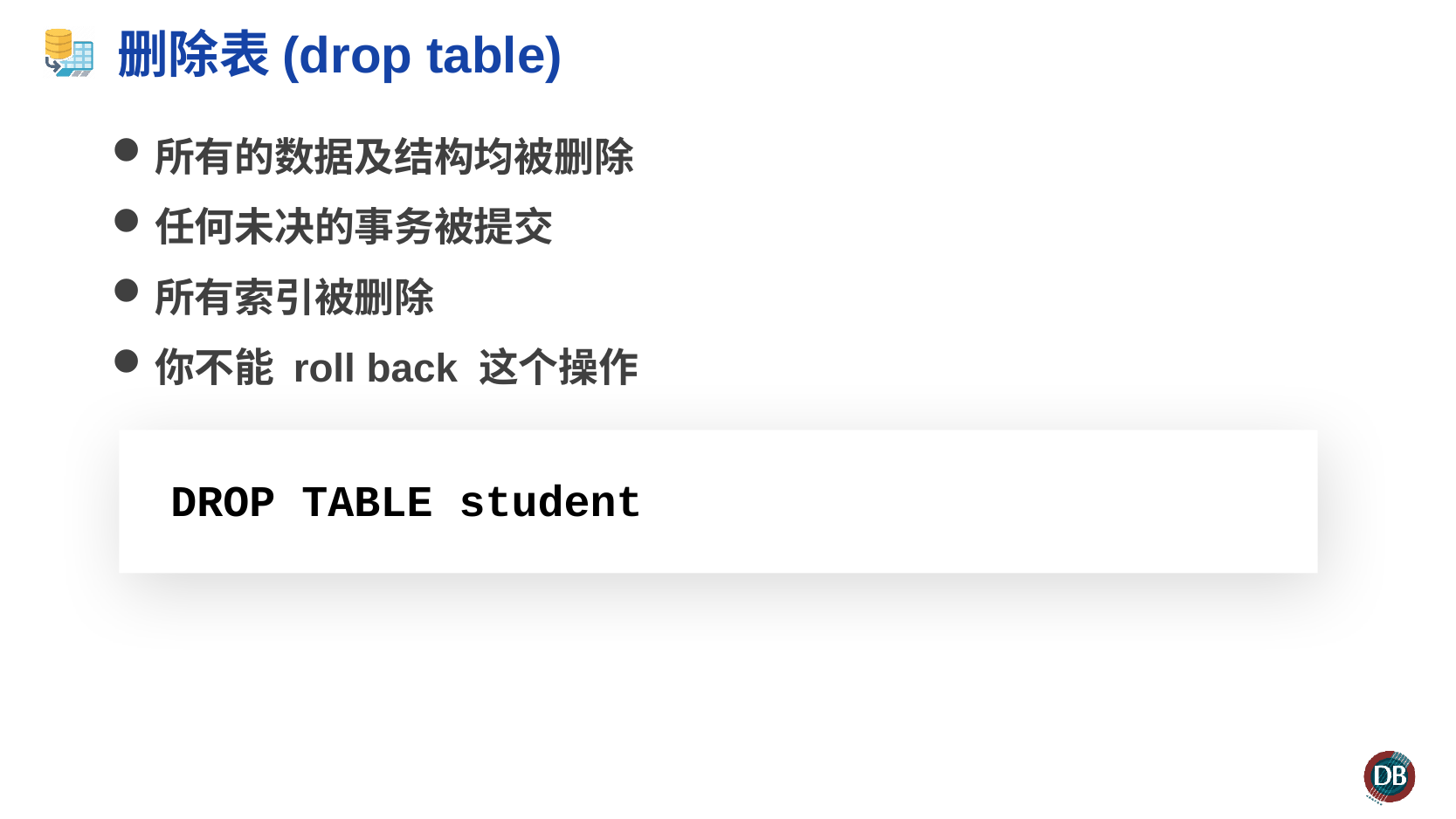

# 删除表(drop table)
所有的数据及结构均被删除
任何未决的事务被提交
所有索引被删除
你不能 roll back 这个操作

DROP TABLE student